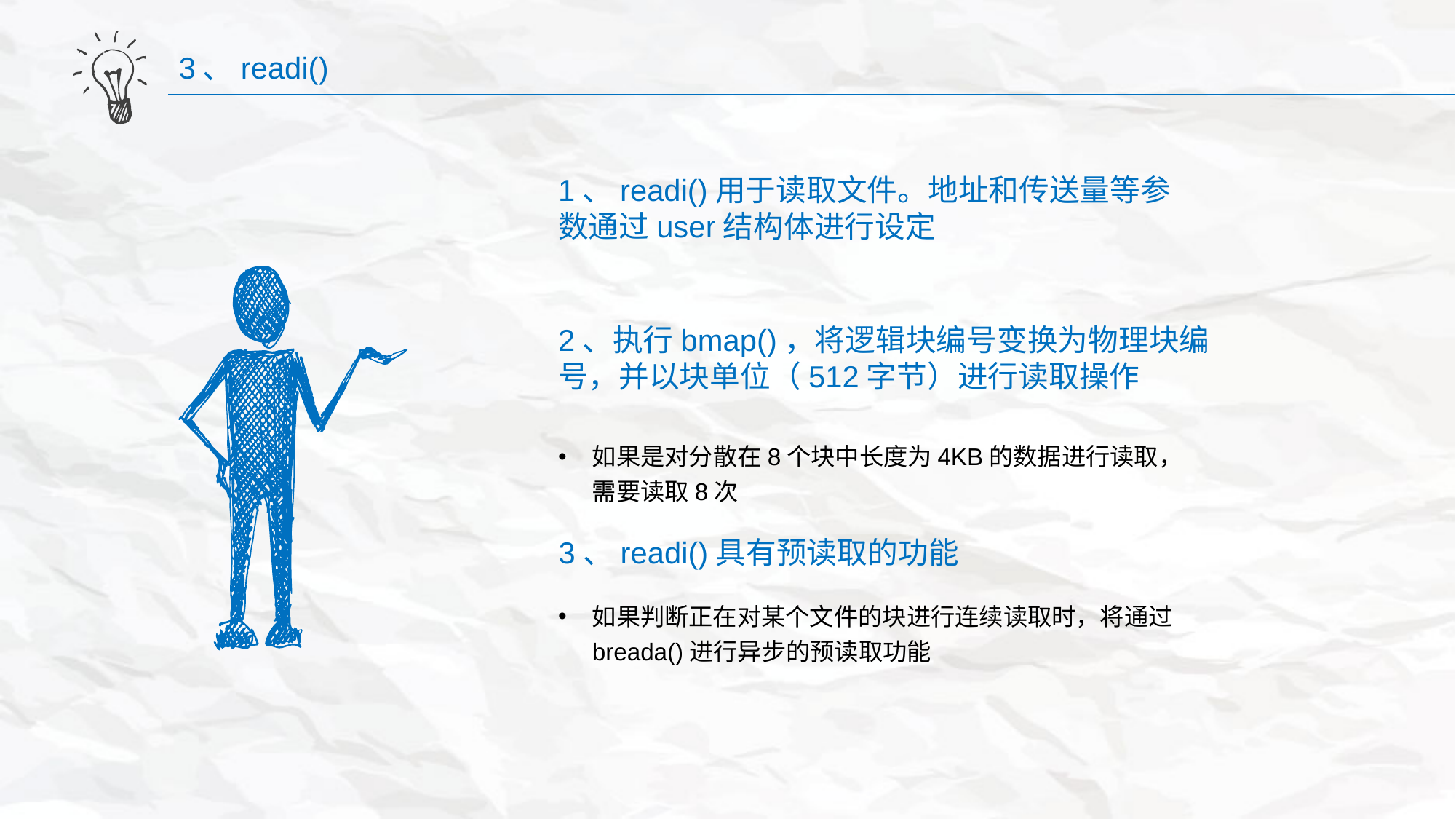

3、readi()
1、readi()用于读取文件。地址和传送量等参数通过user结构体进行设定
2、执行bmap()，将逻辑块编号变换为物理块编号，并以块单位（512字节）进行读取操作
如果是对分散在8个块中长度为4KB的数据进行读取，需要读取8次
3、readi()具有预读取的功能
如果判断正在对某个文件的块进行连续读取时，将通过breada()进行异步的预读取功能